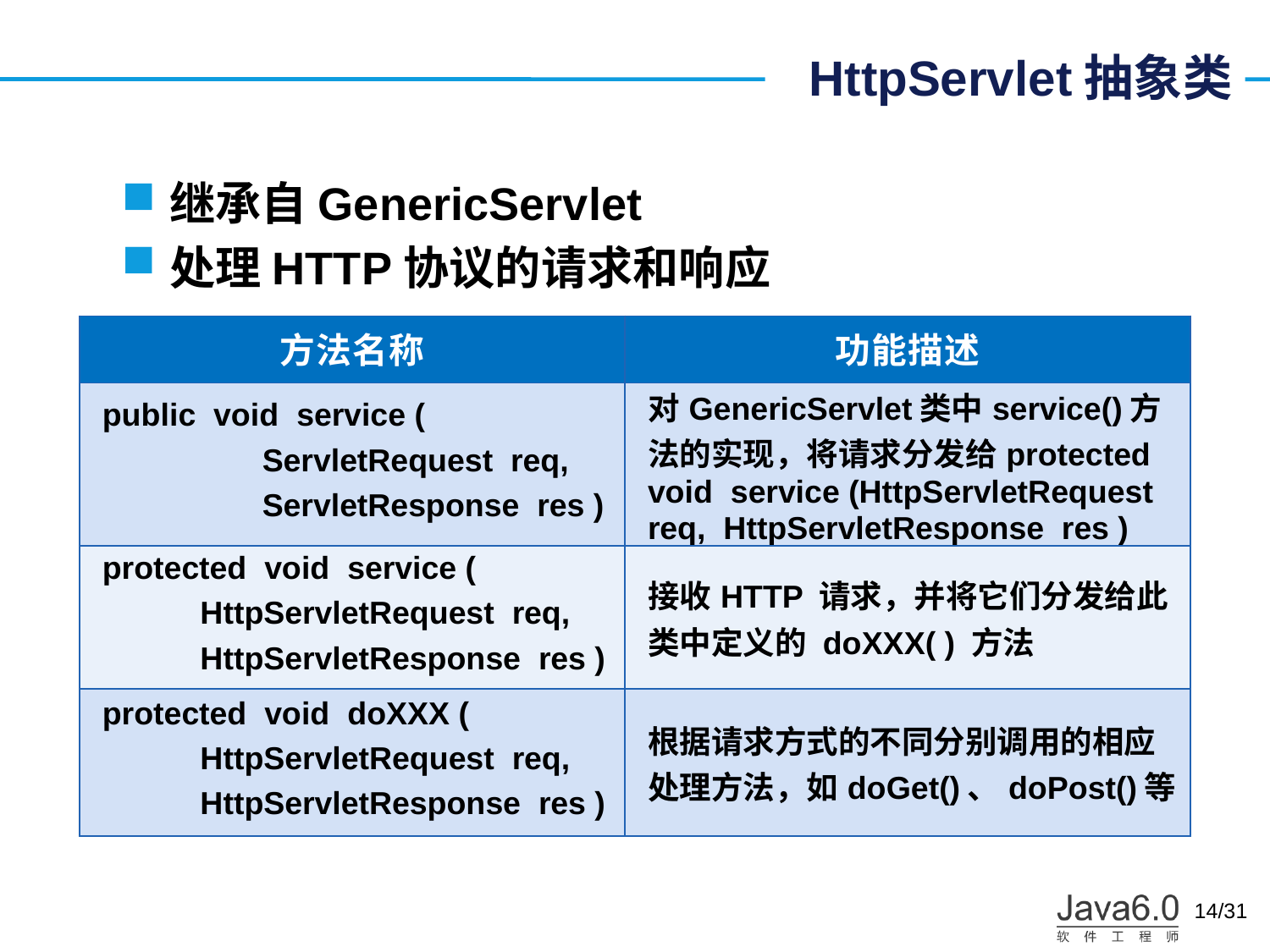

# HttpServlet抽象类
继承自GenericServlet
处理HTTP协议的请求和响应
| 方法名称 | 功能描述 |
| --- | --- |
| public void service ( ServletRequest req, ServletResponse res ) | 对GenericServlet类中service()方法的实现，将请求分发给protected void service (HttpServletRequest req, HttpServletResponse res ) |
| protected void service ( HttpServletRequest req, HttpServletResponse res ) | 接收HTTP 请求，并将它们分发给此类中定义的 doXXX( ) 方法 |
| protected void doXXX ( HttpServletRequest req, HttpServletResponse res ) | 根据请求方式的不同分别调用的相应处理方法，如doGet()、doPost()等 |
14/31